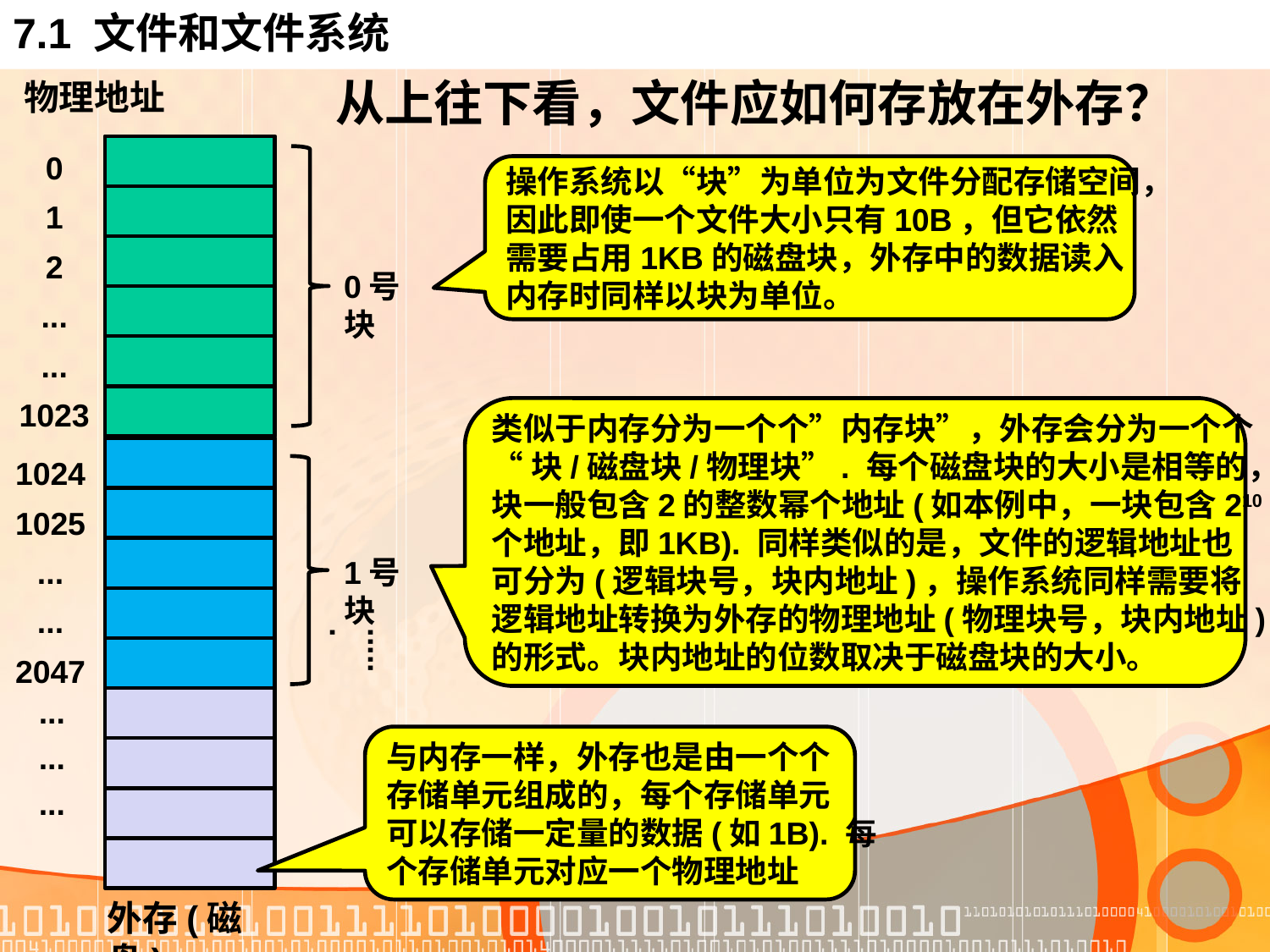

# 7.1 文件和文件系统
从上往下看，文件应如何存放在外存？

物理地址
0
1
2
...
...
1023

操作系统以“块”为单位为文件分配存储空间，
因此即使一个文件大小只有10B，但它依然
需要占用1KB的磁盘块，外存中的数据读入
内存时同样以块为单位。

0号块

类似于内存分为一个个”内存块”，外存会分为一个个
“块/磁盘块/物理块”. 每个磁盘块的大小是相等的，每
块一般包含2的整数幂个地址(如本例中，一块包含210
个地址，即1KB). 同样类似的是，文件的逻辑地址也
可分为(逻辑块号，块内地址)，操作系统同样需要将
逻辑地址转换为外存的物理地址(物理块号，块内地址)
的形式。块内地址的位数取决于磁盘块的大小。
10241025
...
...
2047

1号块

......

...
...
...

与内存一样，外存也是由一个个
存储单元组成的，每个存储单元
可以存储一定量的数据(如1B). 每
个存储单元对应一个物理地址

外存(磁盘)